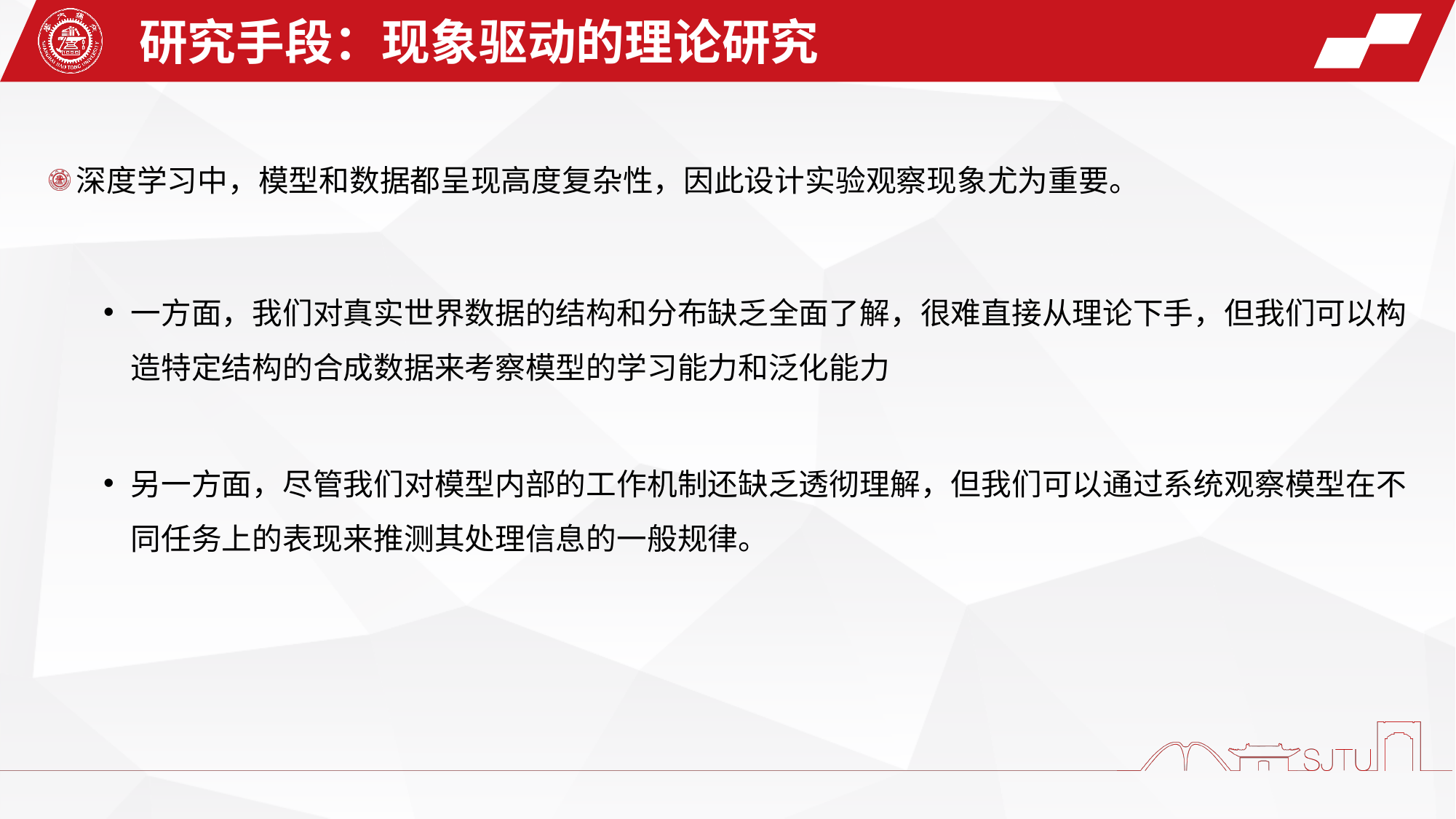

研究手段：现象驱动的理论研究
深度学习中，模型和数据都呈现高度复杂性，因此设计实验观察现象尤为重要。

一方面，我们对真实世界数据的结构和分布缺乏全面了解，很难直接从理论下手，但我们可以构造特定结构的合成数据来考察模型的学习能力和泛化能力

另一方面，尽管我们对模型内部的工作机制还缺乏透彻理解，但我们可以通过系统观察模型在不同任务上的表现来推测其处理信息的一般规律。